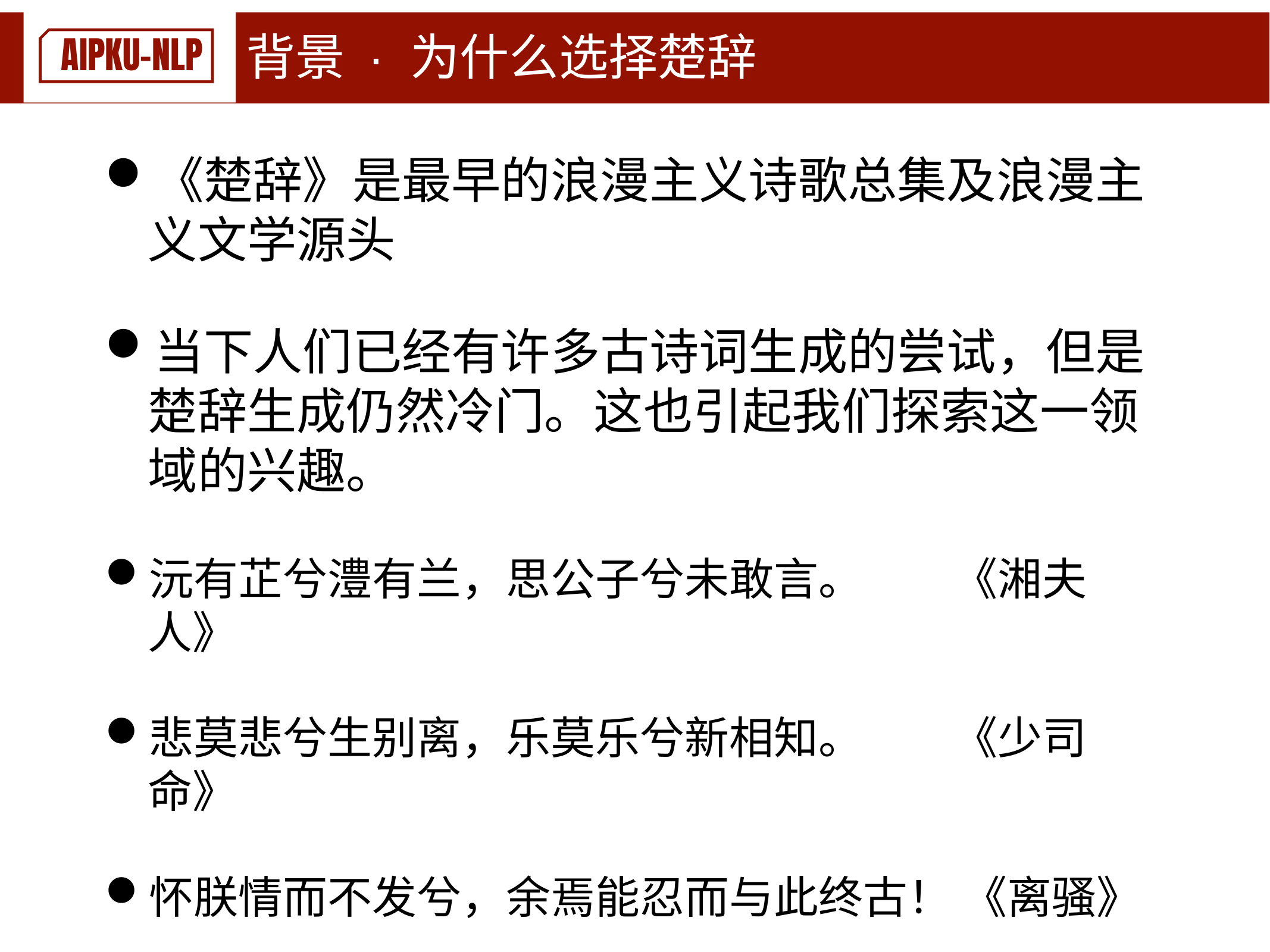

# 背景 · 为什么选择楚辞
《楚辞》是最早的浪漫主义诗歌总集及浪漫主义文学源头
当下人们已经有许多古诗词生成的尝试，但是楚辞生成仍然冷门。这也引起我们探索这一领域的兴趣。
沅有芷兮澧有兰，思公子兮未敢言。         《湘夫人》
悲莫悲兮生别离，乐莫乐兮新相知。         《少司命》
怀朕情而不发兮，余焉能忍而与此终古！ 《离骚》